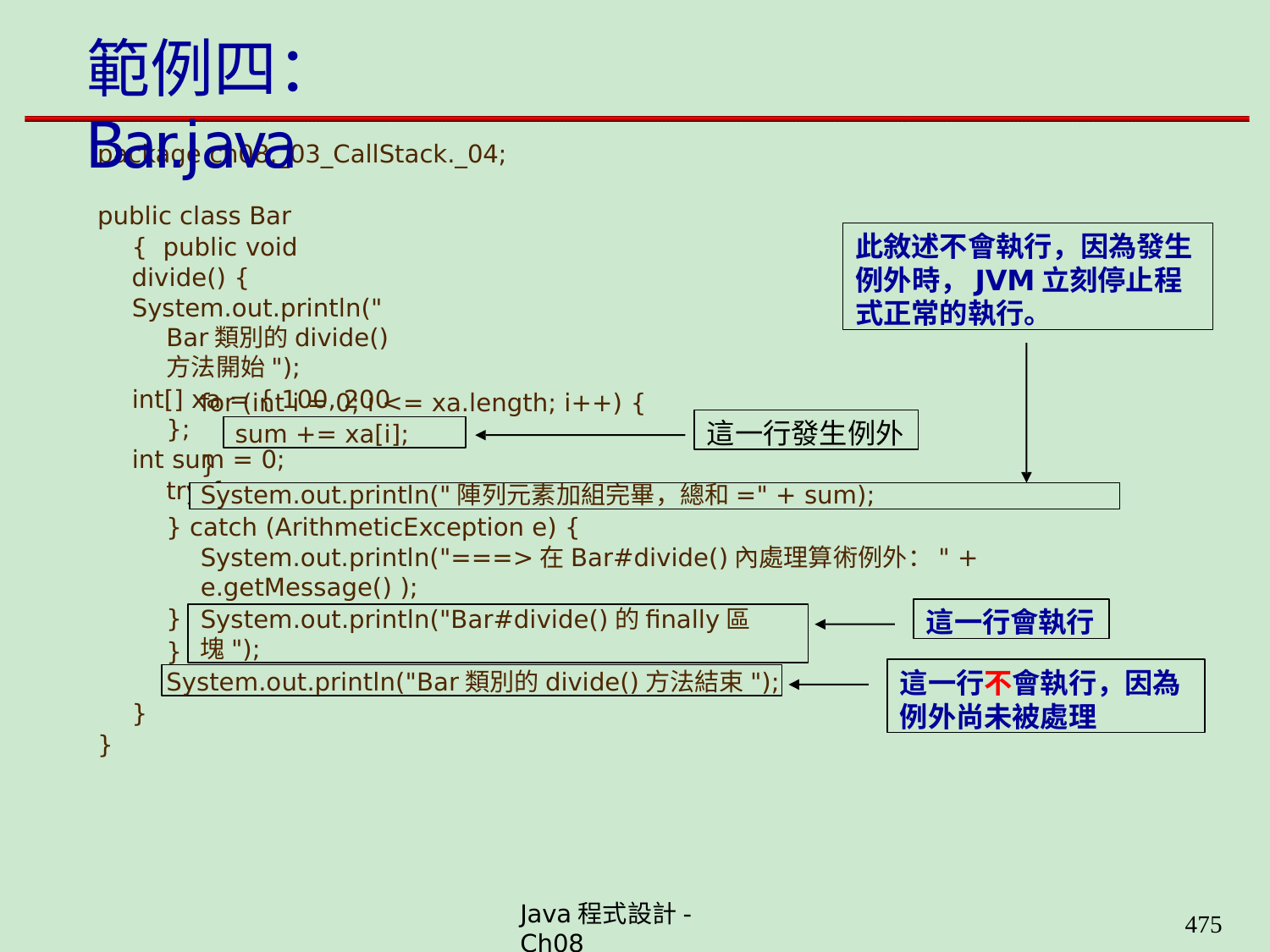

# 範例四：Bar.java
package ch08._03_CallStack._04;
public class Bar {  public void divide() {
System.out.println("Bar類別的divide()方法開始");
int[] xa = { 100, 200 };
int sum = 0;  try {
此敘述不會執行，因為發生 例外時，JVM立刻停止程 式正常的執行。

for (int i = 0; i <= xa.length; i++) {
這一行發生例外
sum += xa[i];

}
System.out.println("陣列元素加組完畢，總和=" + sum);
} catch (ArithmeticException e) {
System.out.println("===>在Bar#divide()內處理算術例外：" + e.getMessage() );
} finally {
這一行會執行
System.out.println("Bar#divide()的finally區塊");

}
這一行不會執行，因為 例外尚未被處理
System.out.println("Bar類別的divide()方法結束");

}
}
Java程式設計-Ch08
475